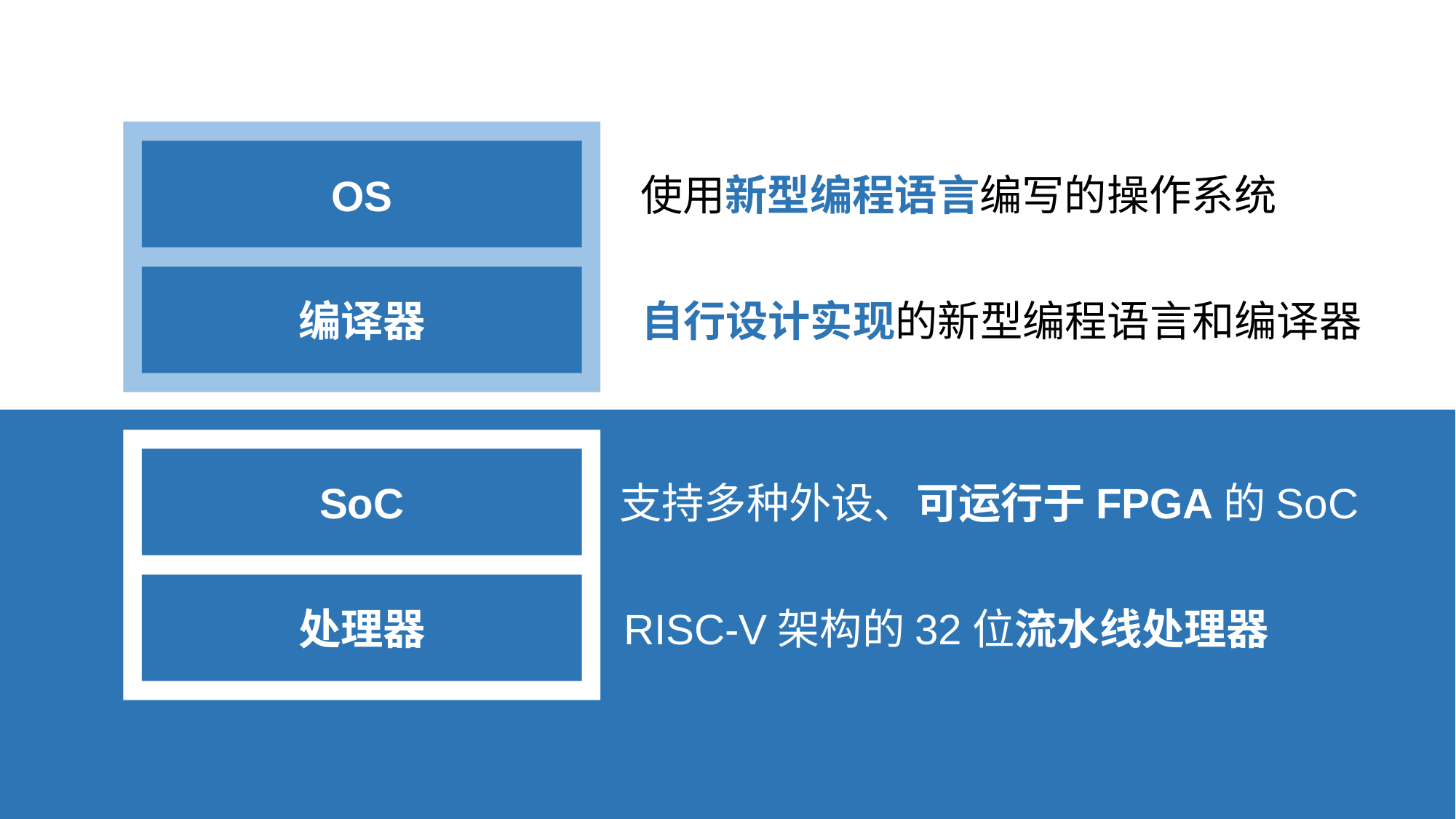

OS
使用新型编程语言编写的操作系统
编译器
自行设计实现的新型编程语言和编译器

SoC
支持多种外设、可运行于FPGA的SoC
处理器
RISC-V架构的32位流水线处理器